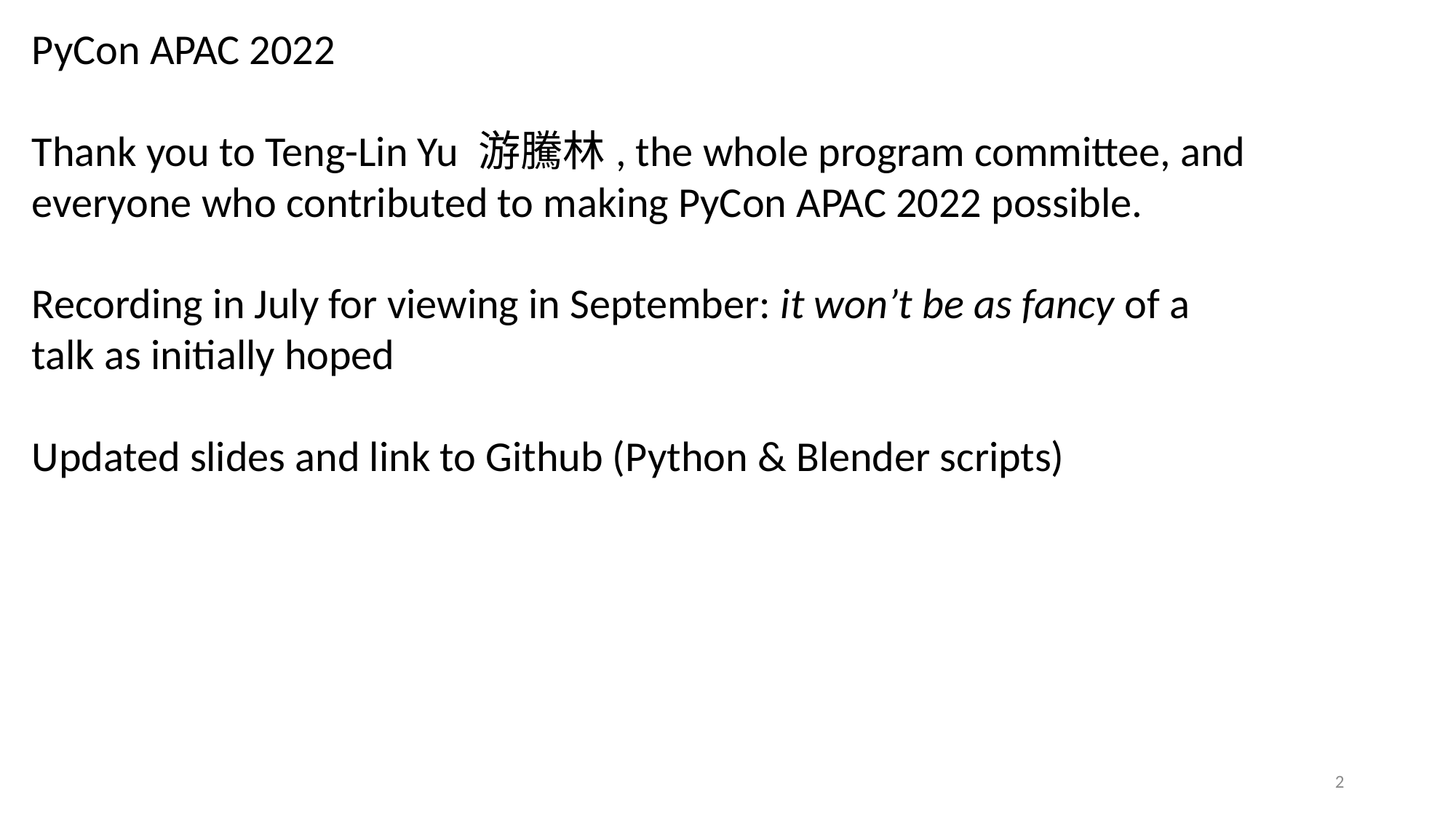

PyCon APAC 2022

Thank you to Teng-Lin Yu 游騰林, the whole program committee, and everyone who contributed to making PyCon APAC 2022 possible.

Recording in July for viewing in September: it won’t be as fancy of a talk as initially hoped

Updated slides and link to Github (Python & Blender scripts)

2